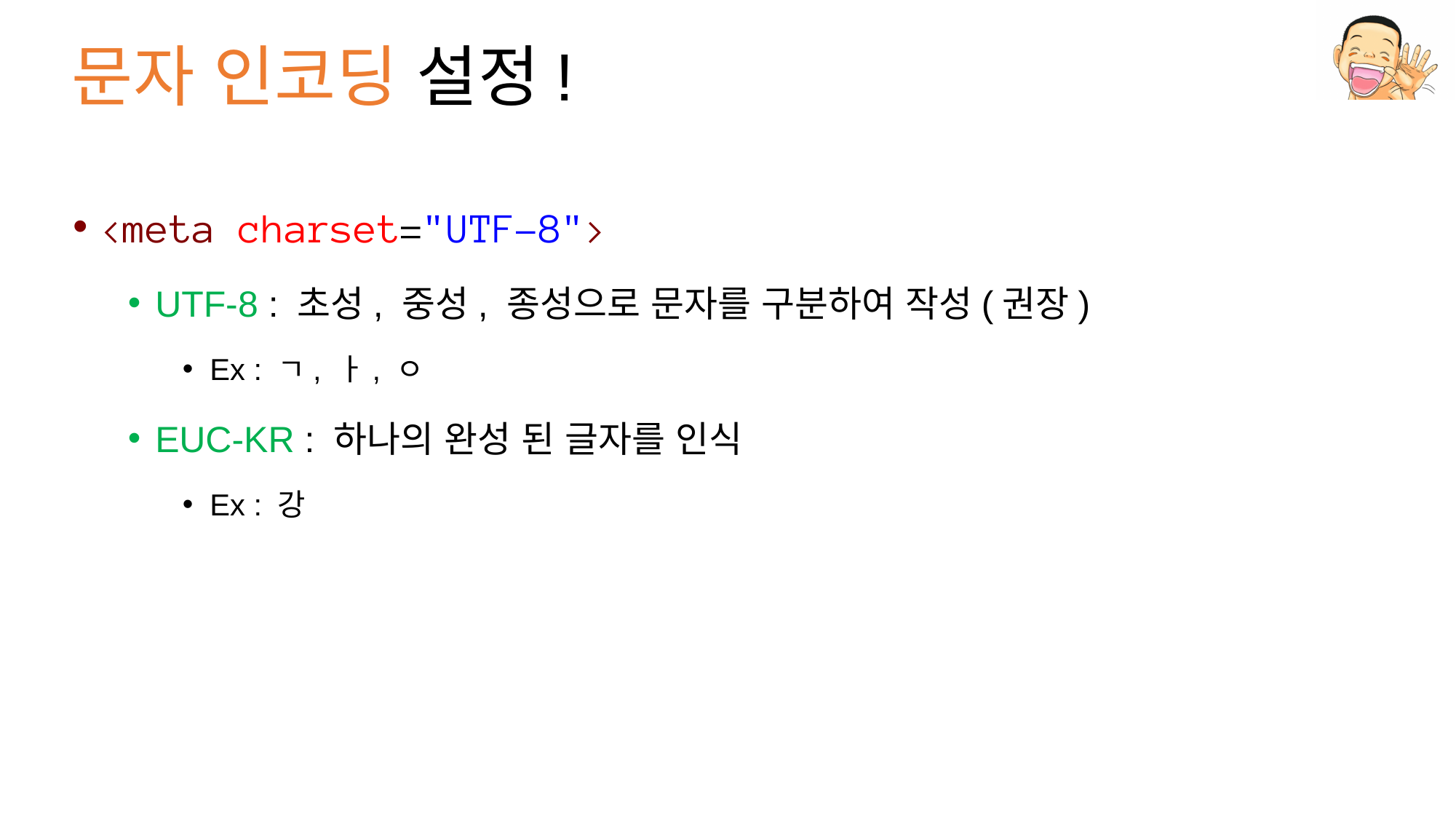

# 문자 인코딩 설정!
<meta charset="UTF-8">
UTF-8 : 초성, 중성, 종성으로 문자를 구분하여 작성(권장)
Ex : ㄱ, ㅏ, ㅇ
EUC-KR : 하나의 완성 된 글자를 인식
Ex : 강